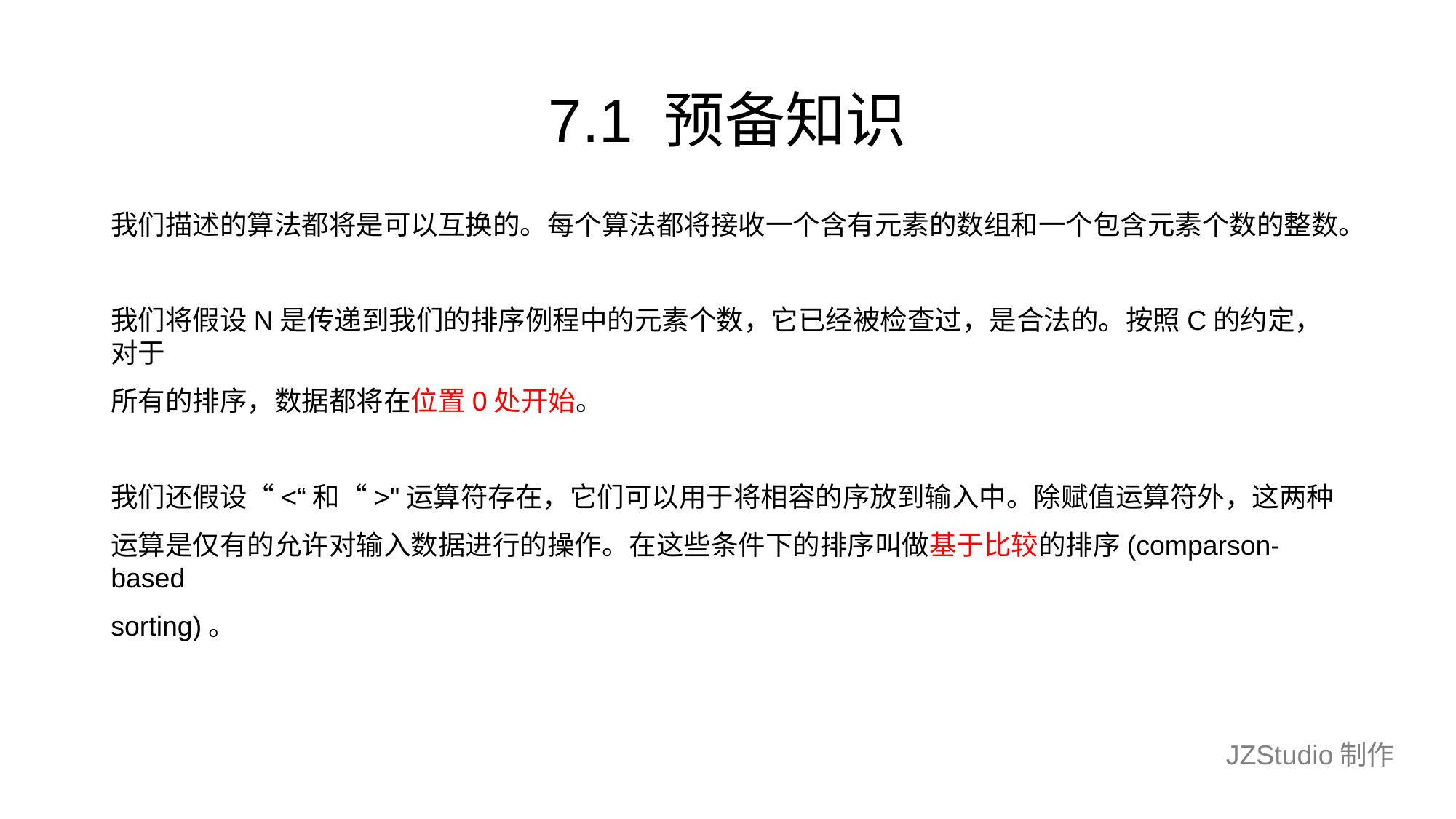

# 7.1 预备知识
我们描述的算法都将是可以互换的。每个算法都将接收一个含有元素的数组和一个包含元素个数的整数。

我们将假设N是传递到我们的排序例程中的元素个数，它已经被检查过，是合法的。按照C的约定，对于
所有的排序，数据都将在位置0处开始。

我们还假设“<“和“>"运算符存在，它们可以用于将相容的序放到输入中。除赋值运算符外，这两种
运算是仅有的允许对输入数据进行的操作。在这些条件下的排序叫做基于比较的排序(comparson-based
sorting)。